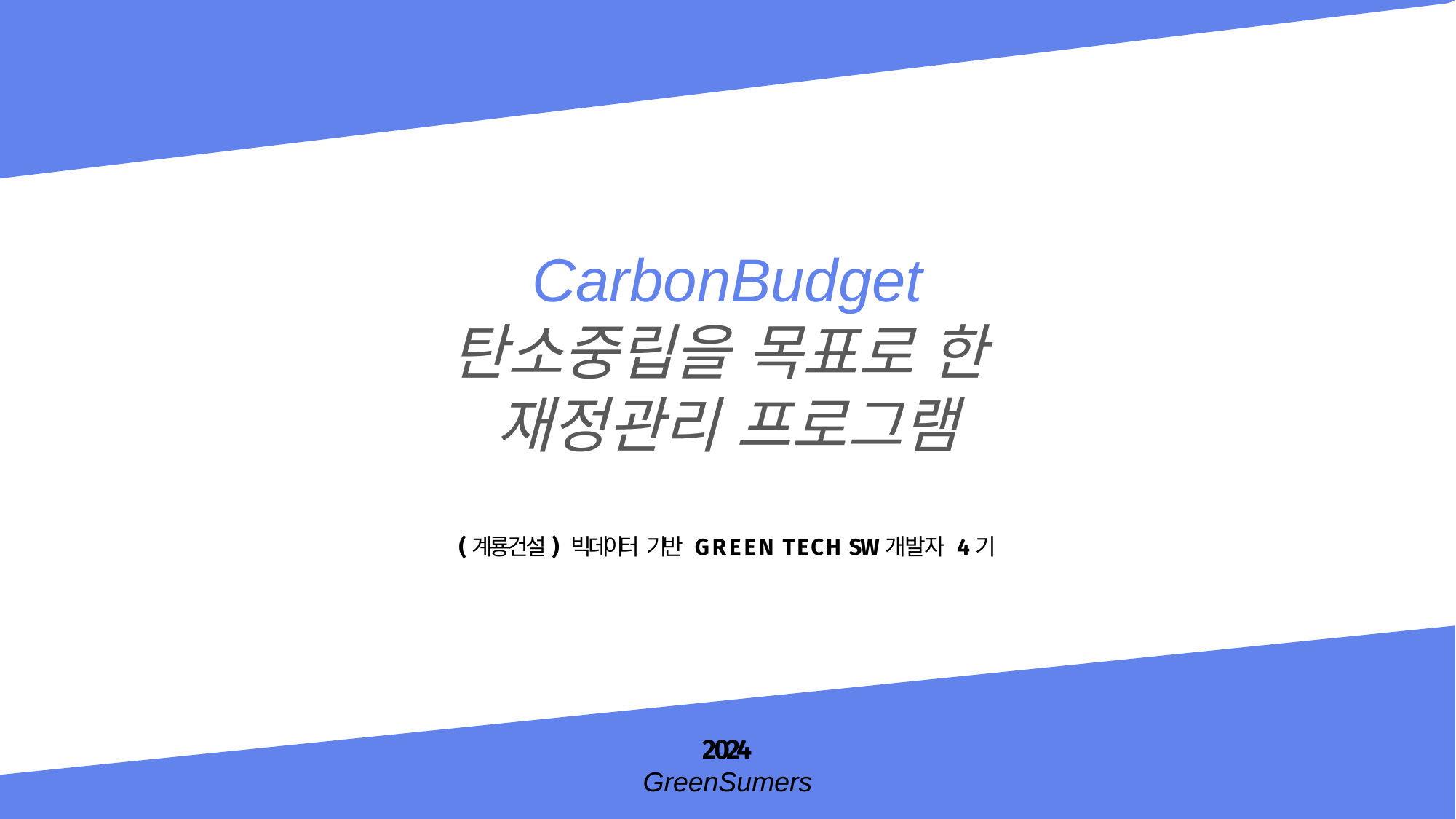

CarbonBudget
탄소중립을 목표로 한
재정관리 프로그램

(계룡건설) 빅  데이터 기반 GREEN TECH SW개발자 4기

2024
GreenSumers